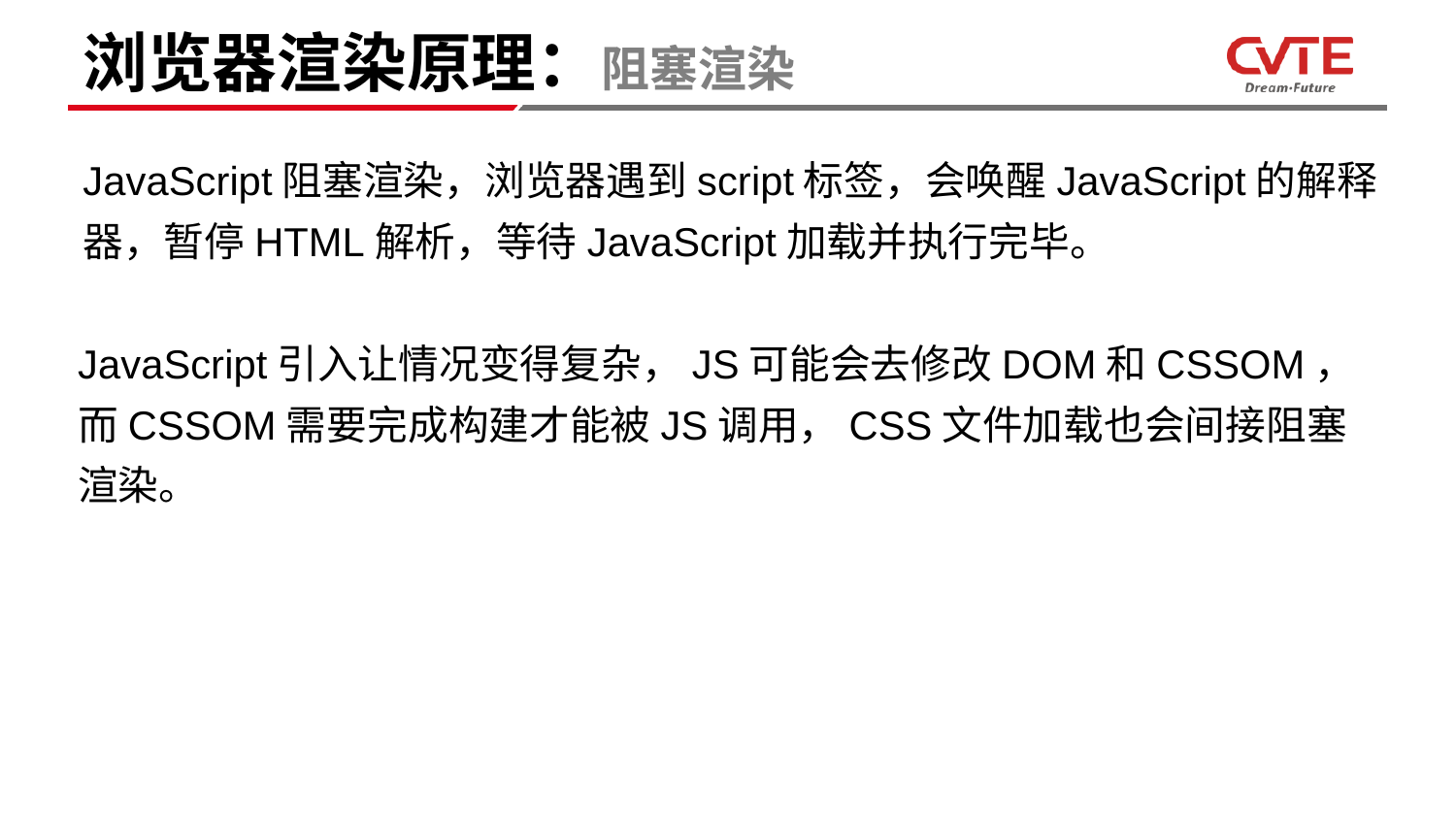

# 浏览器渲染原理：阻塞渲染
JavaScript阻塞渲染，浏览器遇到script标签，会唤醒JavaScript的解释器，暂停HTML解析，等待JavaScript加载并执行完毕。
JavaScript引入让情况变得复杂，JS可能会去修改DOM和CSSOM，而CSSOM需要完成构建才能被JS调用，CSS文件加载也会间接阻塞渲染。